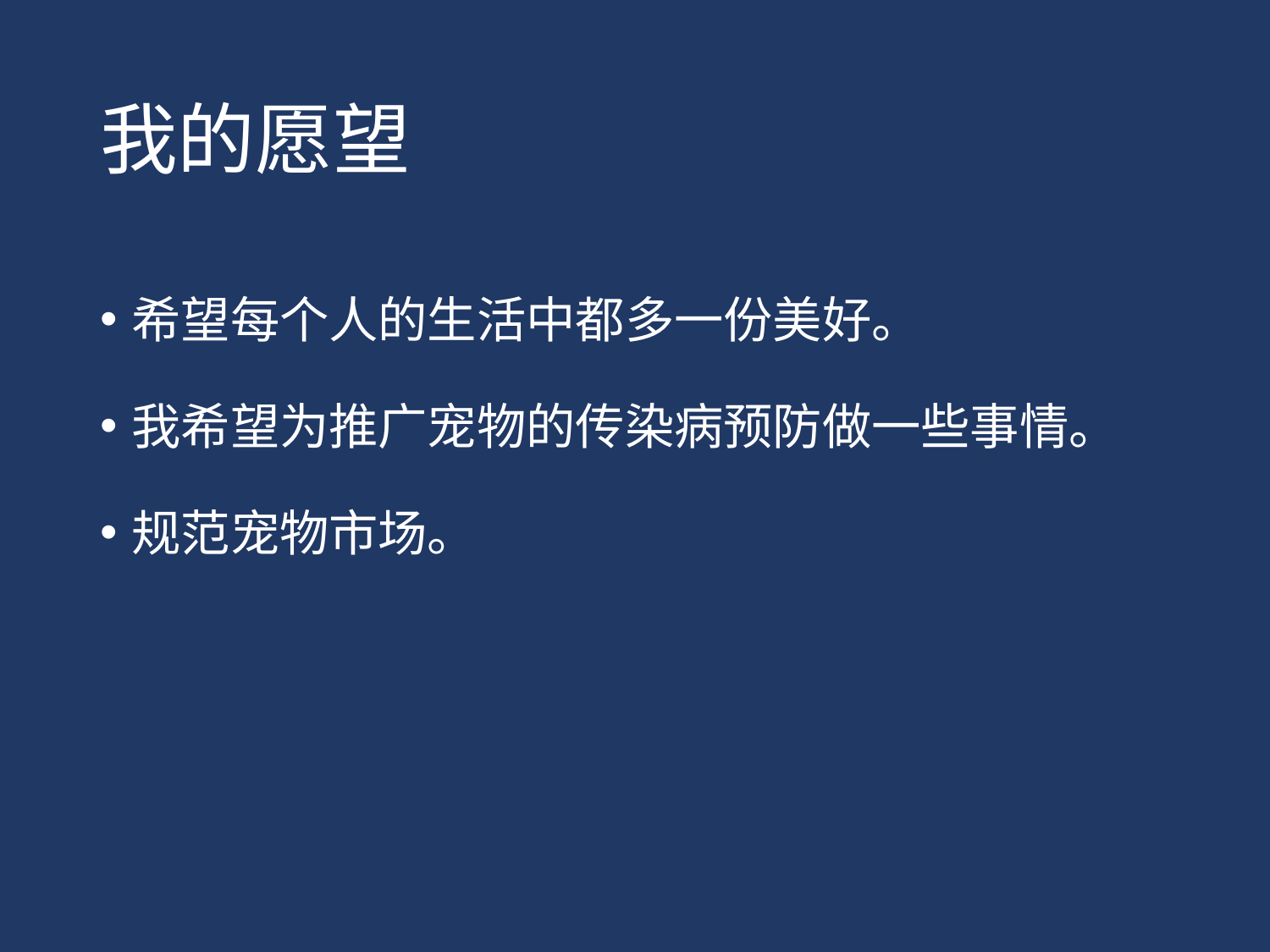

# 我的愿望
希望每个人的生活中都多一份美好。
我希望为推广宠物的传染病预防做一些事情。
规范宠物市场。